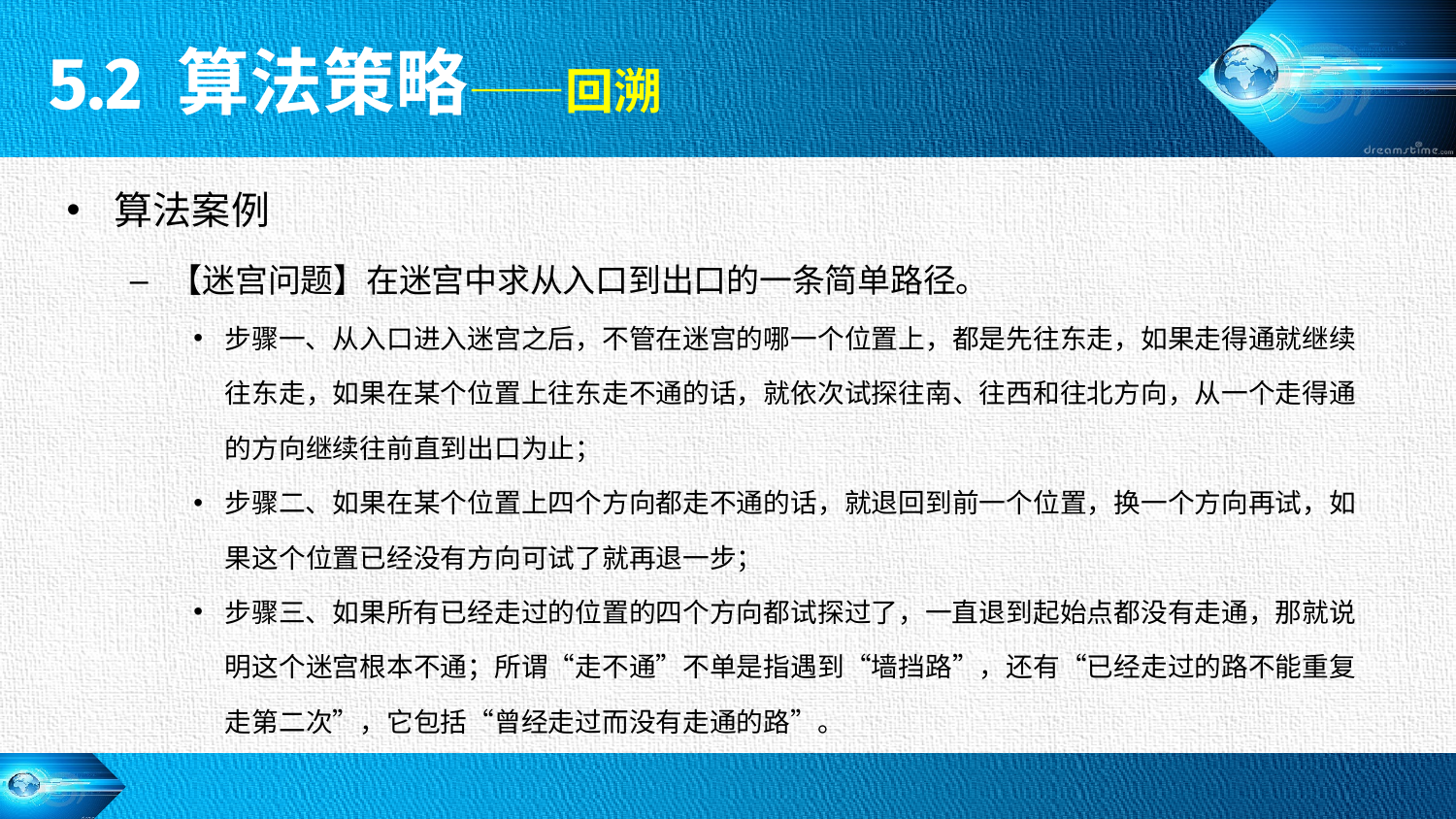

5.2 算法策略——回溯
算法案例
【迷宫问题】在迷宫中求从入口到出口的一条简单路径。
步骤一、从入口进入迷宫之后，不管在迷宫的哪一个位置上，都是先往东走，如果走得通就继续往东走，如果在某个位置上往东走不通的话，就依次试探往南、往西和往北方向，从一个走得通的方向继续往前直到出口为止；
步骤二、如果在某个位置上四个方向都走不通的话，就退回到前一个位置，换一个方向再试，如果这个位置已经没有方向可试了就再退一步；
步骤三、如果所有已经走过的位置的四个方向都试探过了，一直退到起始点都没有走通，那就说明这个迷宫根本不通；所谓“走不通”不单是指遇到“墙挡路”，还有“已经走过的路不能重复走第二次”，它包括“曾经走过而没有走通的路”。